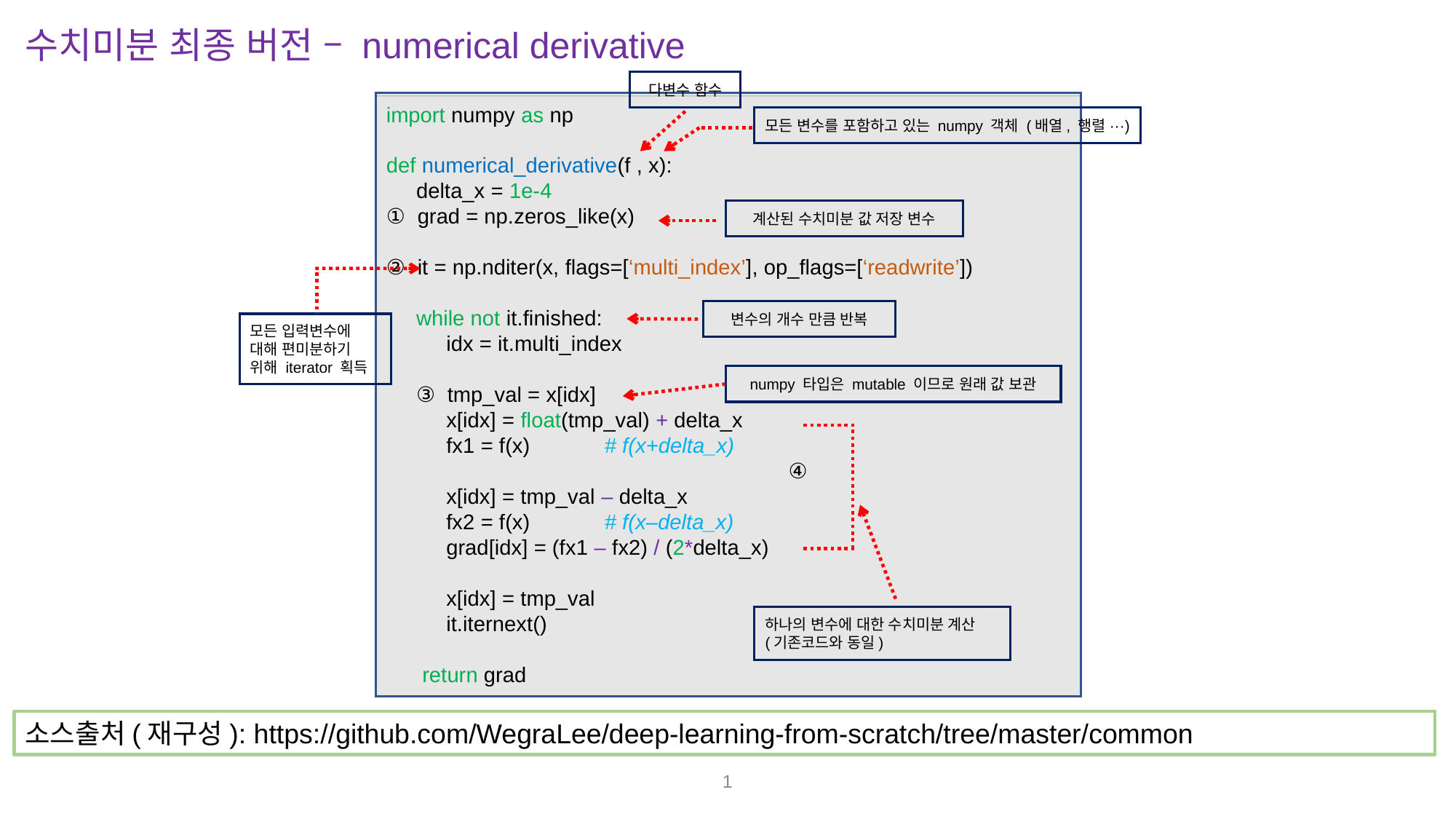

수치미분 최종 버전 – numerical derivative
다변수 함수

import numpy as np

def numerical_derivative(f , x):
     delta_x = 1e-4
①  grad = np.zeros_like(x)

②  it = np.nditer(x, flags=[‘multi_index’], op_flags=[‘readwrite’])

     while not it.finished:
          idx = it.multi_index

     ③  tmp_val = x[idx]
          x[idx] = float(tmp_val) + delta_x
          fx1 = f(x)	# f(x+delta_x)
                                                                   ④
          x[idx] = tmp_val – delta_x
          fx2 = f(x)	# f(x–delta_x)
          grad[idx] = (fx1 – fx2) / (2*delta_x)

          x[idx] = tmp_val
          it.iternext()

      return grad
모든 변수를 포함하고 있는 numpy 객체 (배열, 행렬···)
계산된 수치미분 값 저장 변수
변수의 개수 만큼 반복
모든 입력변수에
대해 편미분하기
위해 iterator 획득
numpy 타입은 mutable 이므로 원래 값 보관
하나의 변수에 대한 수치미분 계산
(기존코드와 동일)
소스출처(재구성): https://github.com/WegraLee/deep-learning-from-scratch/tree/master/common
1